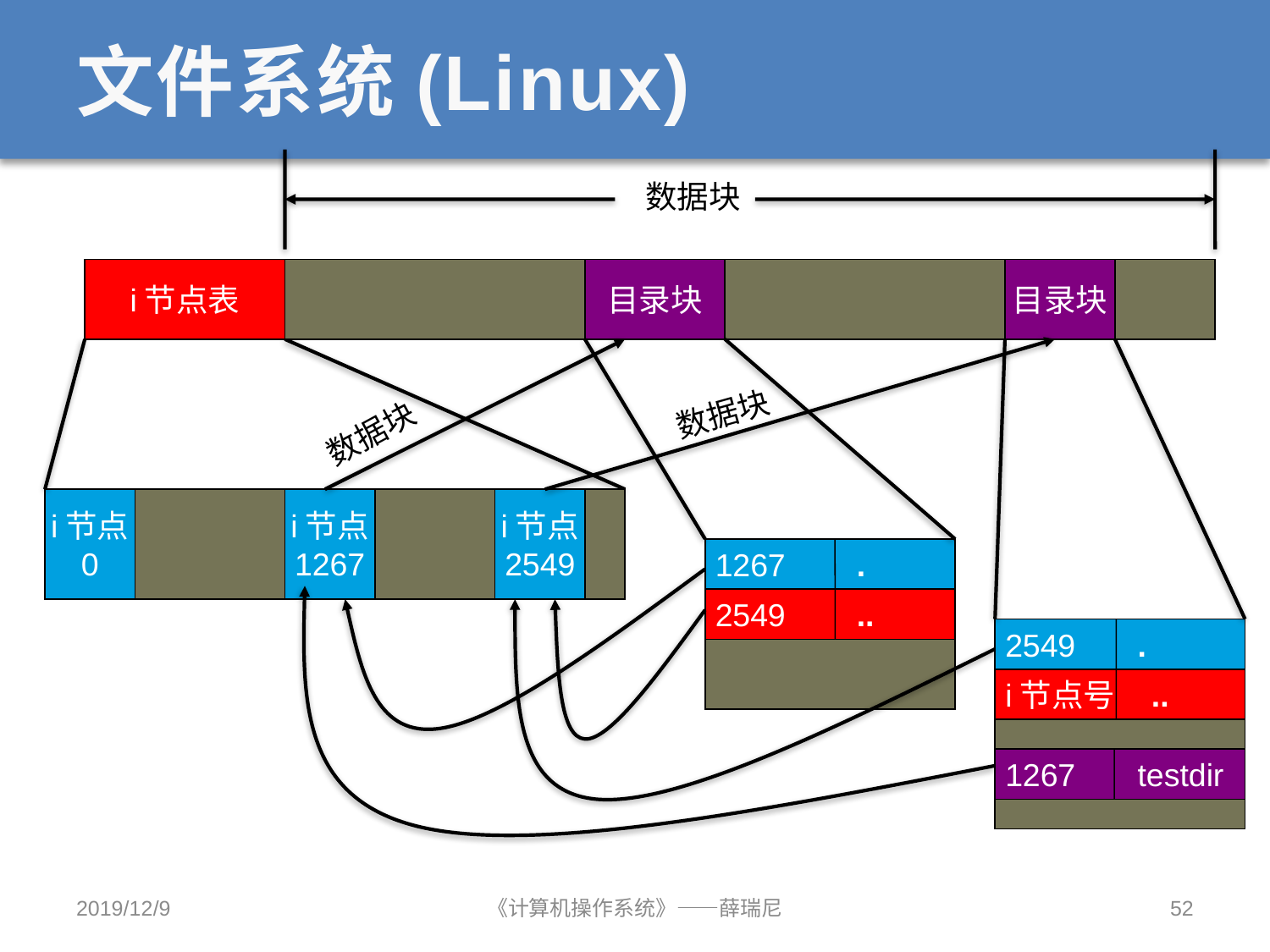

# 文件系统(Linux)

数据块

i节点表

目录块

目录块

数据块

数据块

1267        .

2549        ..

2549       .

i节点号    ..

1267       testdir

i节点
0

i节点
1267

i节点
2549

2019/12/9
《计算机操作系统》——薛瑞尼
52